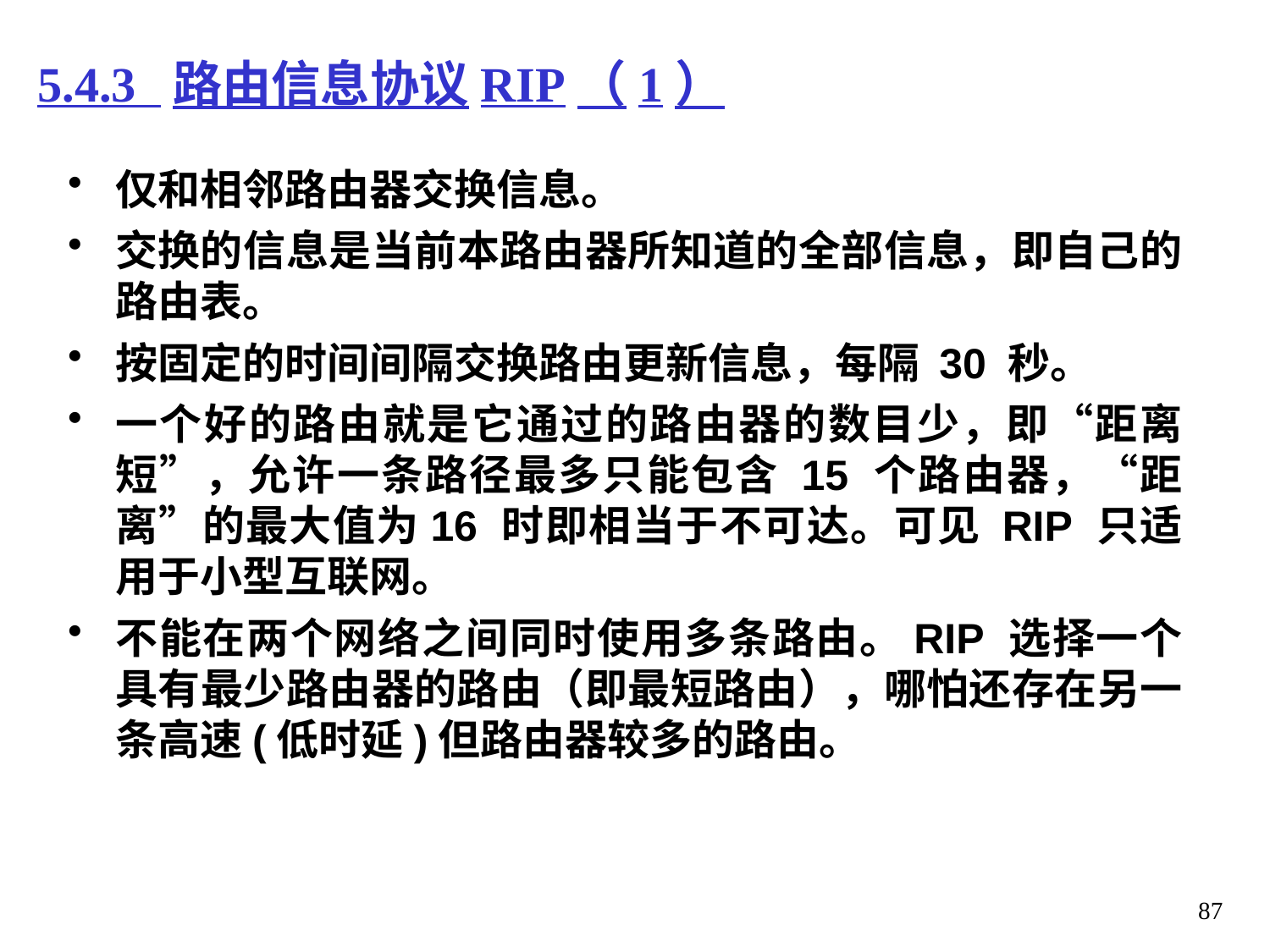

# 5.4.3  路由信息协议RIP（1）
仅和相邻路由器交换信息。
交换的信息是当前本路由器所知道的全部信息，即自己的路由表。
按固定的时间间隔交换路由更新信息，每隔 30 秒。
一个好的路由就是它通过的路由器的数目少，即“距离短”，允许一条路径最多只能包含 15 个路由器，“距离”的最大值为16 时即相当于不可达。可见 RIP 只适用于小型互联网。
不能在两个网络之间同时使用多条路由。RIP 选择一个具有最少路由器的路由（即最短路由），哪怕还存在另一条高速(低时延)但路由器较多的路由。
87